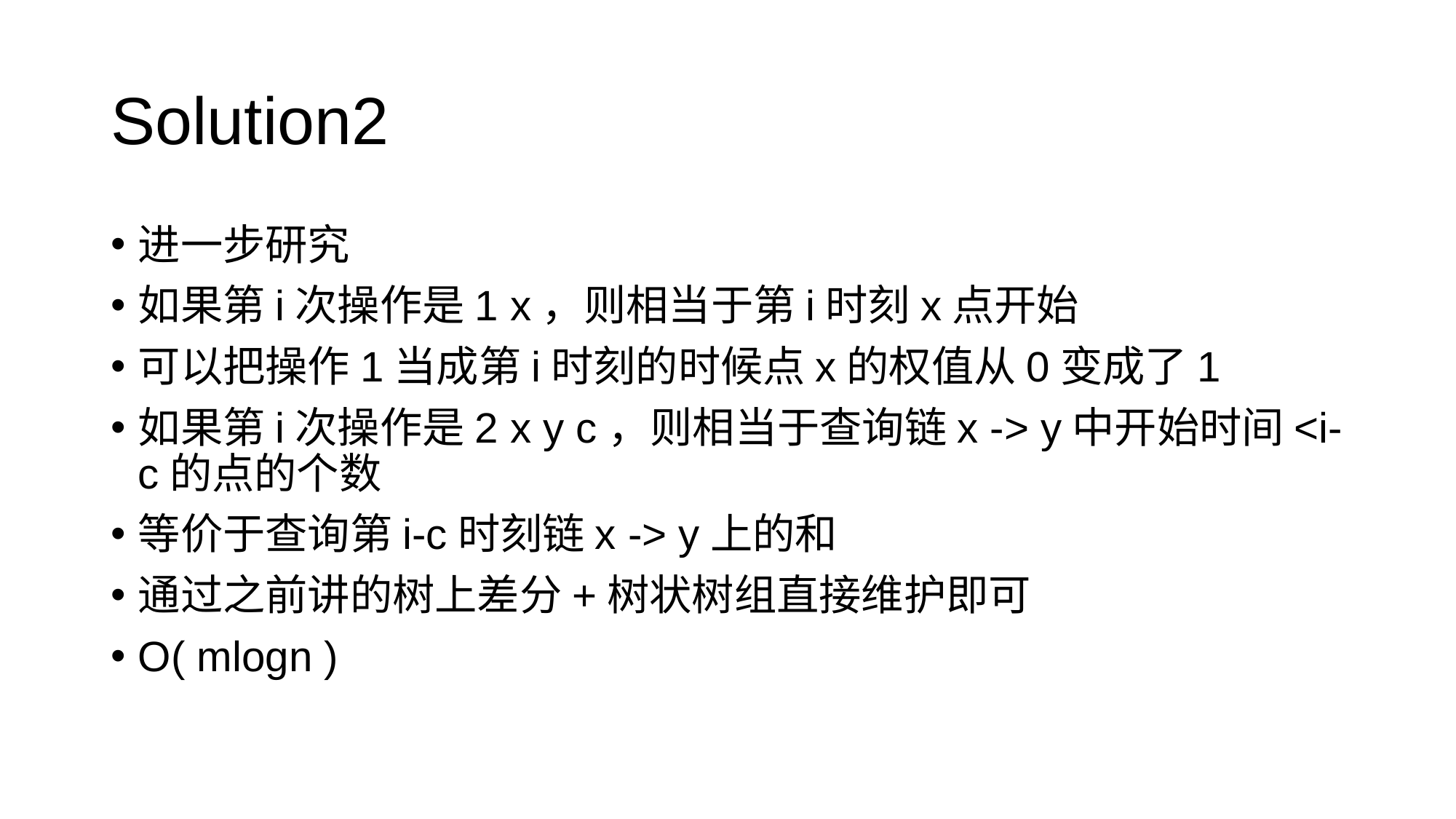

# Solution2
进一步研究
如果第i次操作是1 x，则相当于第i时刻x点开始
可以把操作1当成第i时刻的时候点x的权值从0变成了1
如果第i次操作是2 x y c，则相当于查询链x -> y中开始时间<i-c的点的个数
等价于查询第i-c时刻链x -> y上的和
通过之前讲的树上差分+树状树组直接维护即可
O( mlogn )